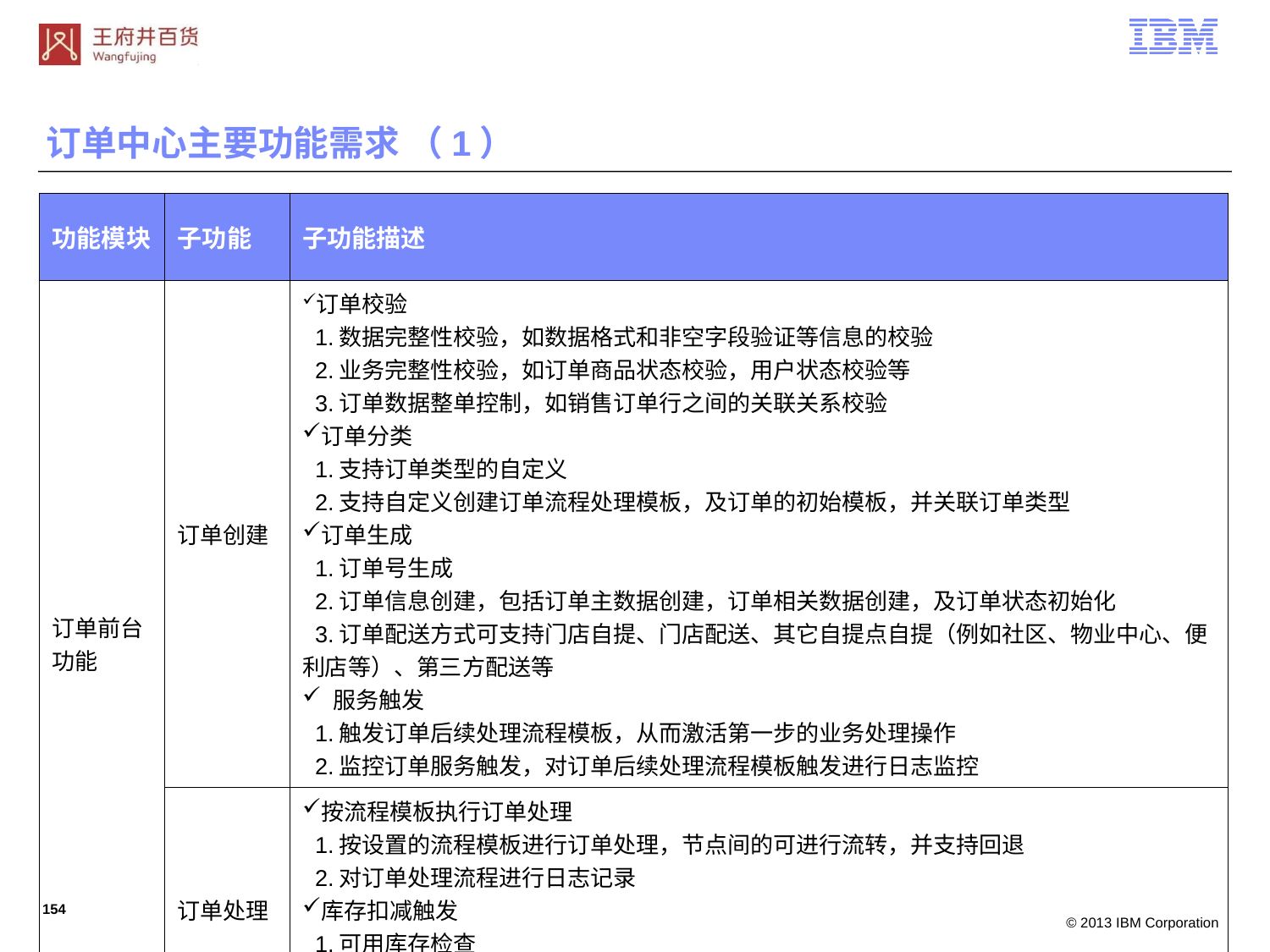

订单中心主要功能需求 （1）
| 功能模块 | 子功能 | 子功能描述 |
| --- | --- | --- |
| 订单前台功能 | 订单创建 | 订单校验 1.数据完整性校验，如数据格式和非空字段验证等信息的校验 2.业务完整性校验，如订单商品状态校验，用户状态校验等 3.订单数据整单控制，如销售订单行之间的关联关系校验 订单分类 1.支持订单类型的自定义 2.支持自定义创建订单流程处理模板，及订单的初始模板，并关联订单类型 订单生成 1.订单号生成 2.订单信息创建，包括订单主数据创建，订单相关数据创建，及订单状态初始化 3.订单配送方式可支持门店自提、门店配送、其它自提点自提（例如社区、物业中心、便利店等）、第三方配送等 服务触发 1.触发订单后续处理流程模板，从而激活第一步的业务处理操作 2.监控订单服务触发，对订单后续处理流程模板触发进行日志监控 |
|  | 订单处理 | 按流程模板执行订单处理 1.按设置的流程模板进行订单处理，节点间的可进行流转，并支持回退 2.对订单处理流程进行日志记录 库存扣减触发 1.可用库存检查 2.可用库存锁定/释放 3.可用库存更新 |
154